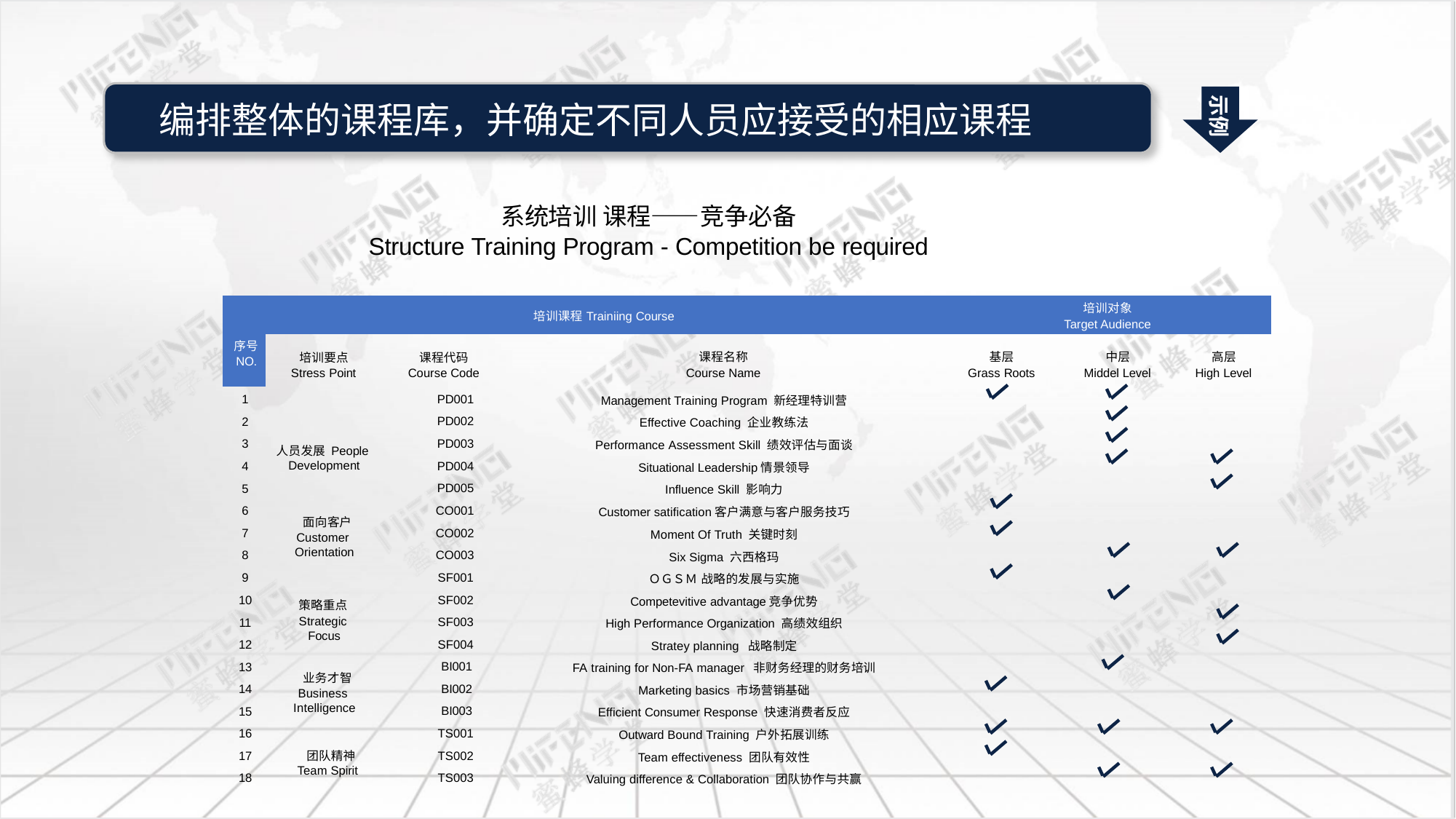

系统培训 课程——竞争必备
Structure Training Program - Competition be required
| 序号 NO. | 培训课程Trainiing Course |  |  | 培训对象 Target Audience |  |  |
| --- | --- | --- | --- | --- | --- | --- |
|  | 培训要点 Stress Point | 课程代码 Course Code | 课程名称 Course Name | 基层 Grass Roots | 中层 Middel Level | 高层 High Level |
| 1 | 人员发展 People Development | PD001 | Management Training Program 新经理特训营 |  |  |  |
| 2 |  | PD002 | Effective Coaching 企业教练法 |  |  |  |
| 3 |  | PD003 | Performance Assessment Skill 绩效评估与面谈 |  |  |  |
| 4 |  | PD004 | Situational Leadership情景领导 |  |  |  |
| 5 |  | PD005 | Influence Skill 影响力 |  |  |  |
| 6 | 面向客户 Customer Orientation | CO001 | Customer satification客户满意与客户服务技巧 |  |  |  |
| 7 |  | CO002 | Moment Of Truth 关键时刻 |  |  |  |
| 8 |  | CO003 | Six Sigma 六西格玛 |  |  |  |
| 9 | 策略重点 Strategic Focus | SF001 | ＯＧＳＭ 战略的发展与实施 |  |  |  |
| 10 |  | SF002 | Competevitive advantage竞争优势 |  |  |  |
| 11 |  | SF003 | High Performance Organization 高绩效组织 |  |  |  |
| 12 |  | SF004 | Stratey planning 战略制定 |  |  |  |
| 13 | 业务才智 Business Intelligence | BI001 | FA training for Non-FA manager 非财务经理的财务培训 |  |  |  |
| 14 |  | BI002 | Marketing basics 市场营销基础 |  |  |  |
| 15 |  | BI003 | Efficient Consumer Response 快速消费者反应 |  |  |  |
| 16 | 团队精神 Team Spirit | TS001 | Outward Bound Training 户外拓展训练 |  |  |  |
| 17 |  | TS002 | Team effectiveness 团队有效性 |  |  |  |
| 18 |  | TS003 | Valuing difference & Collaboration 团队协作与共赢 |  |  |  |